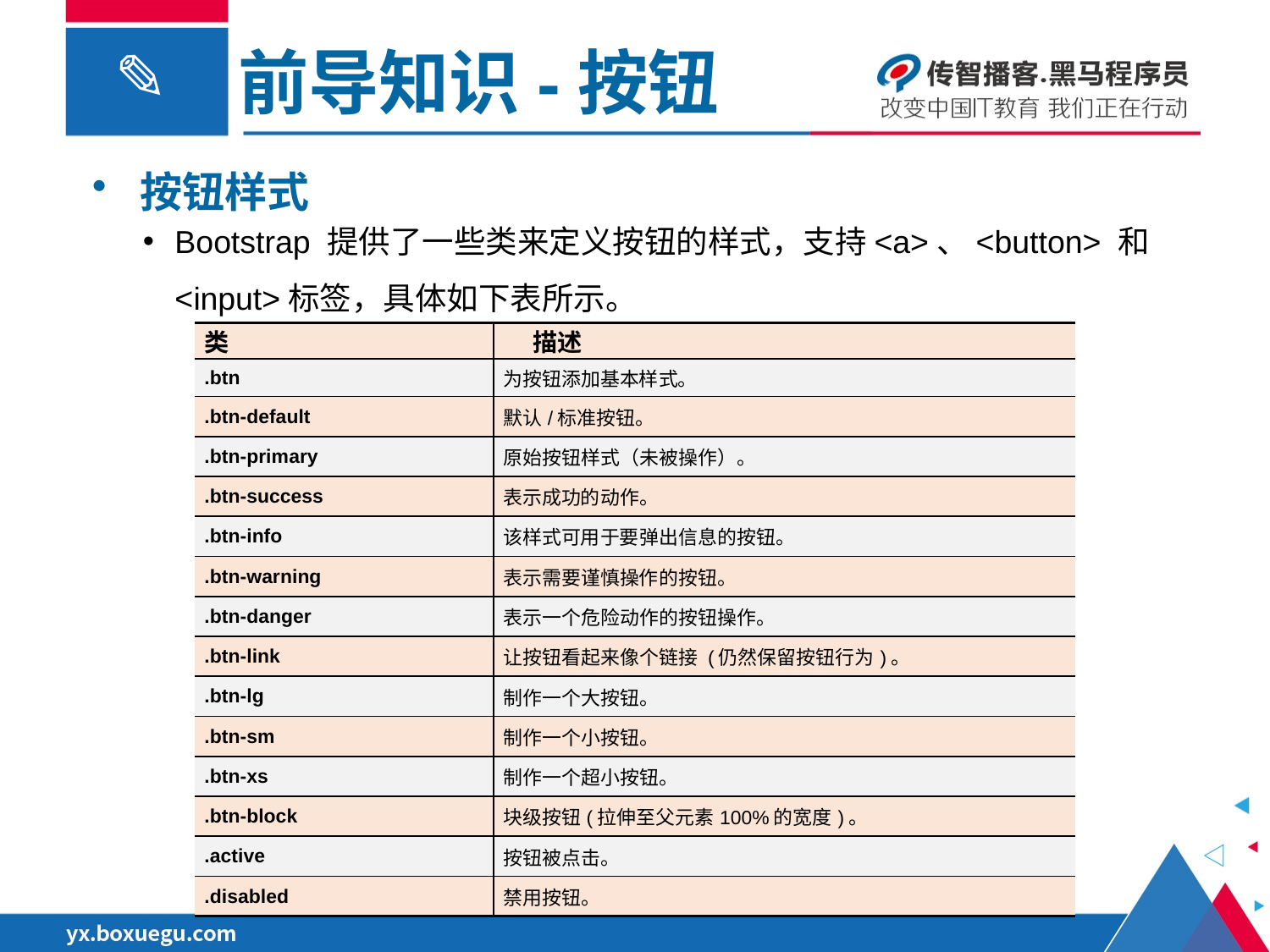

前导知识-按钮
按钮样式
Bootstrap 提供了一些类来定义按钮的样式，支持<a>、<button> 和<input>标签，具体如下表所示。

| 类 | 描述 |
| --- | --- |
| .btn | 为按钮添加基本样式。 |
| .btn-default | 默认/标准按钮。 |
| .btn-primary | 原始按钮样式（未被操作）。 |
| .btn-success | 表示成功的动作。 |
| .btn-info | 该样式可用于要弹出信息的按钮。 |
| .btn-warning | 表示需要谨慎操作的按钮。 |
| .btn-danger | 表示一个危险动作的按钮操作。 |
| .btn-link | 让按钮看起来像个链接 (仍然保留按钮行为)。 |
| .btn-lg | 制作一个大按钮。 |
| .btn-sm | 制作一个小按钮。 |
| .btn-xs | 制作一个超小按钮。 |
| .btn-block | 块级按钮(拉伸至父元素100%的宽度)。 |
| .active | 按钮被点击。 |
| .disabled | 禁用按钮。 |